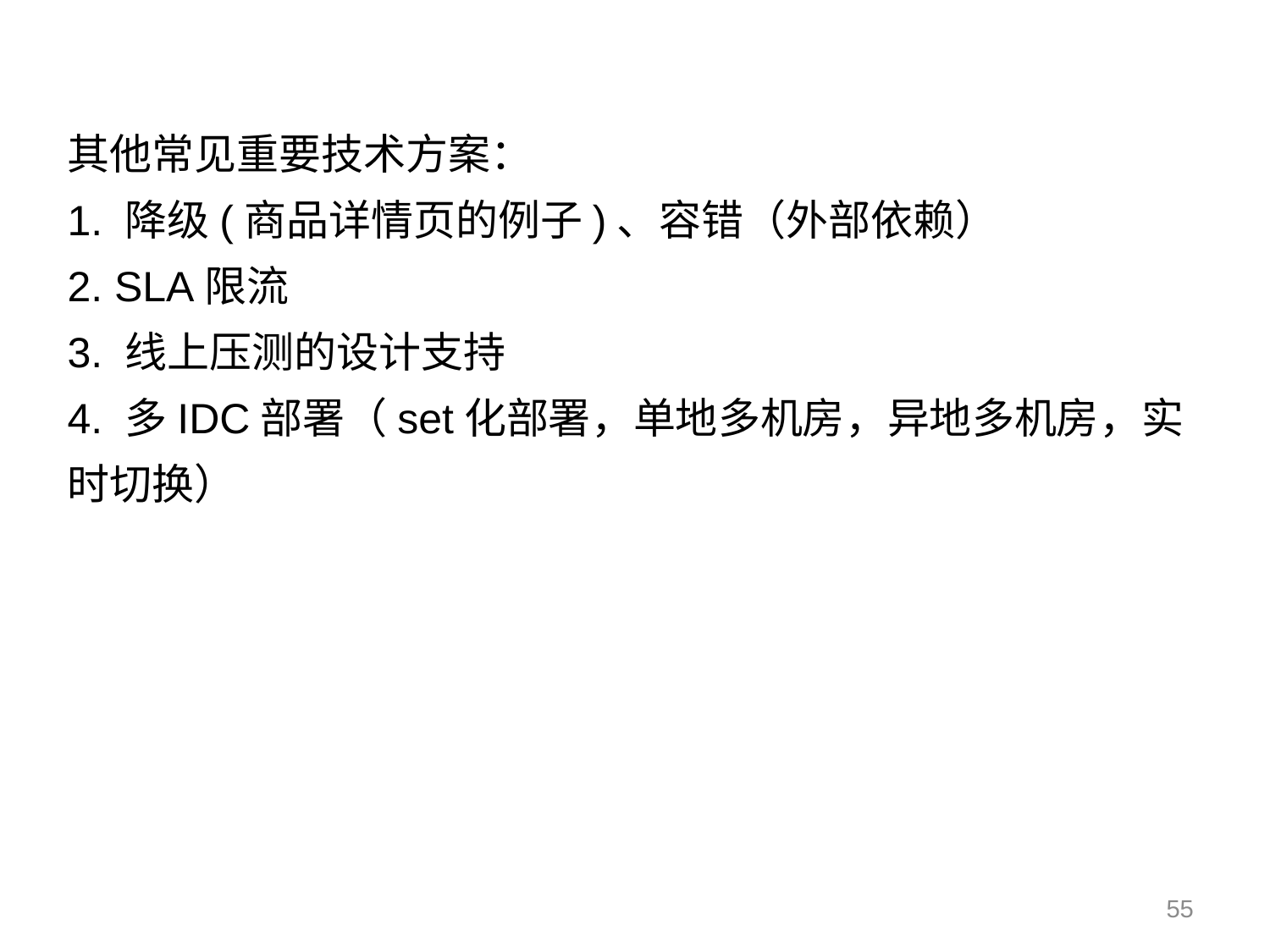

其他常见重要技术方案：
1. 降级(商品详情页的例子)、容错（外部依赖）
2. SLA限流
3. 线上压测的设计支持
4. 多IDC部署（set化部署，单地多机房，异地多机房，实时切换）

55